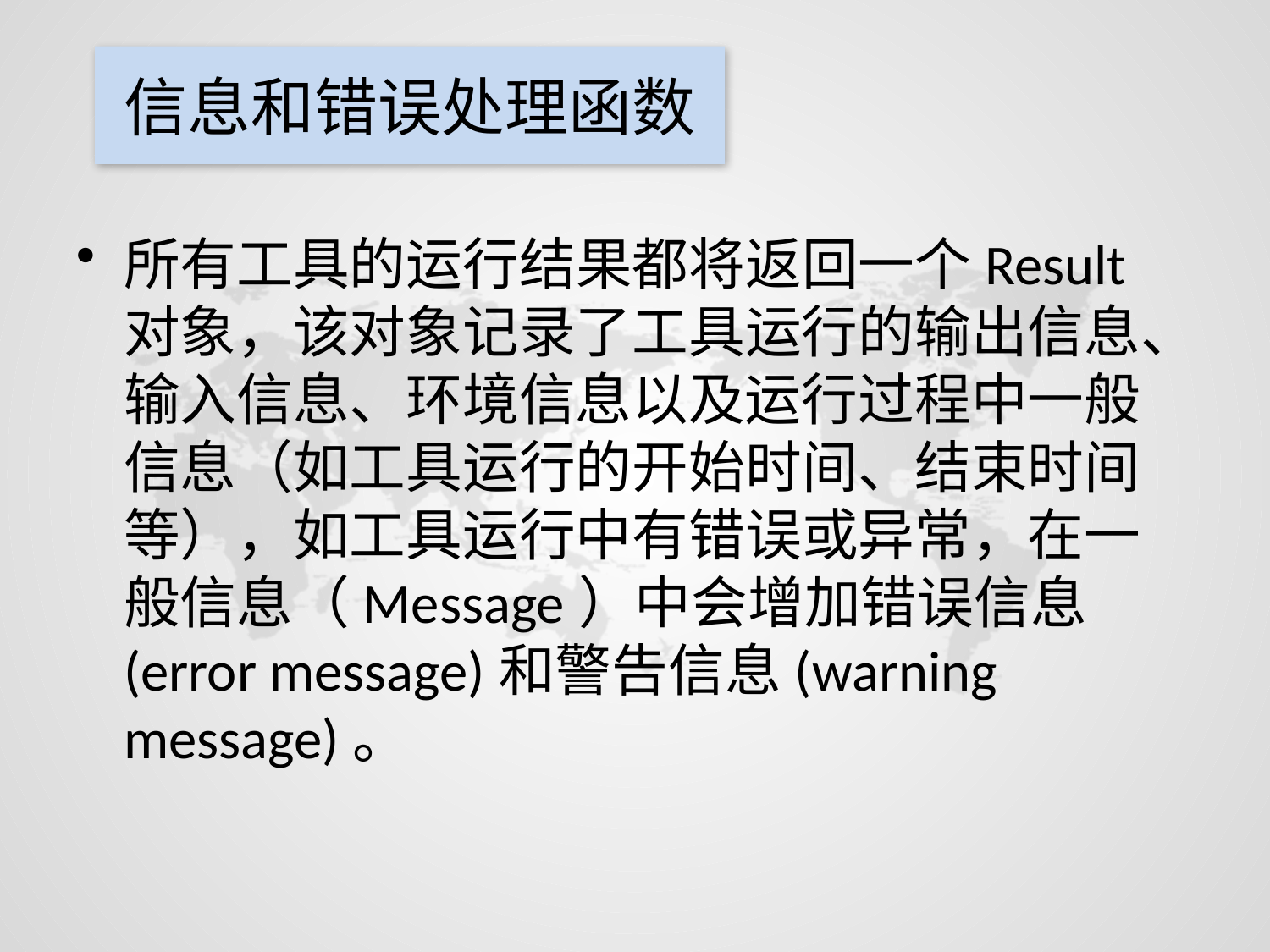

# 信息和错误处理函数
所有工具的运行结果都将返回一个Result对象，该对象记录了工具运行的输出信息、输入信息、环境信息以及运行过程中一般信息（如工具运行的开始时间、结束时间等），如工具运行中有错误或异常，在一般信息（Message）中会增加错误信息(error message)和警告信息(warning message)。